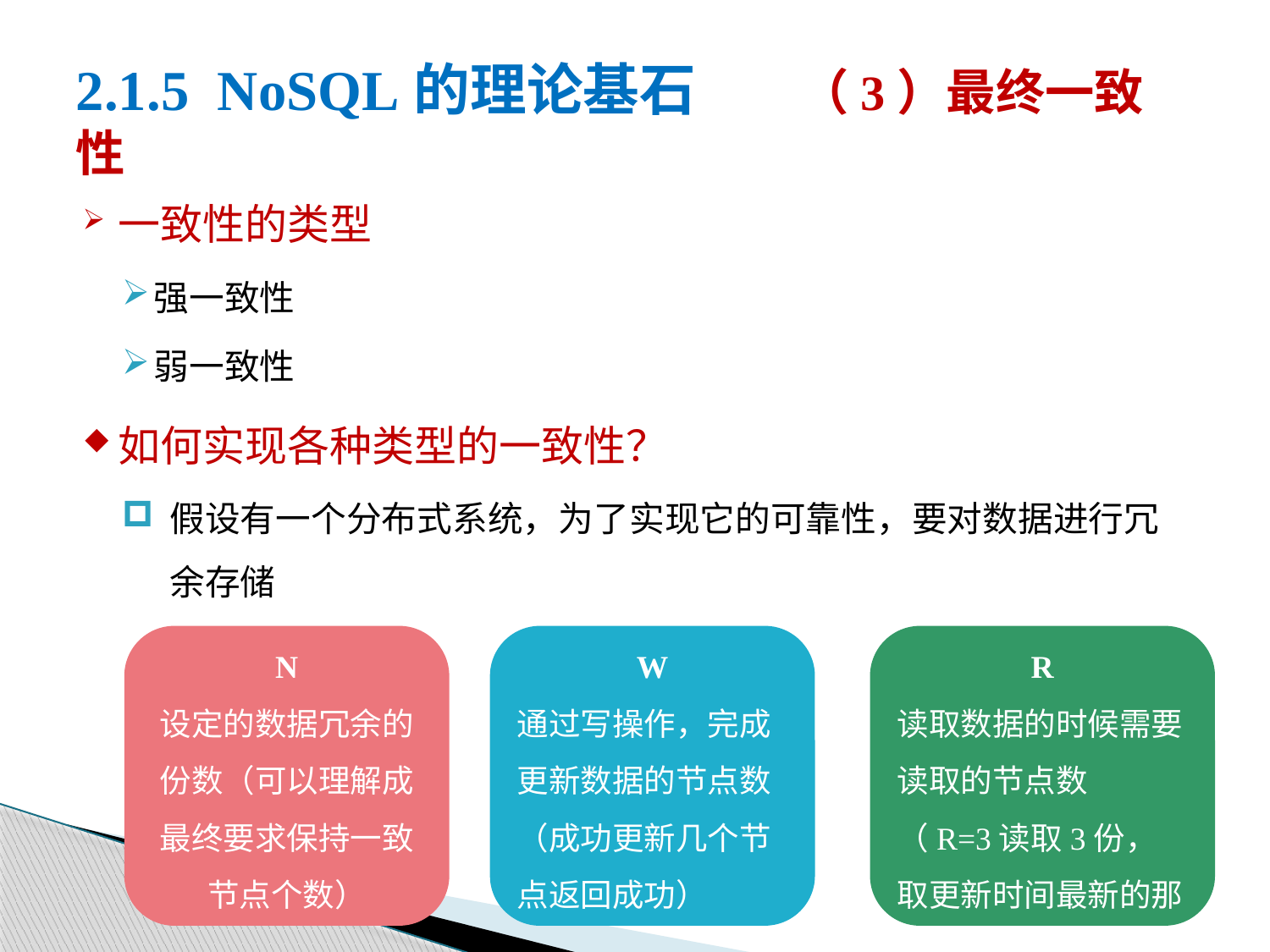

# 2.1.5  NoSQL的理论基石        （3）最终一致性
一致性的类型
强一致性
弱一致性
如何实现各种类型的一致性？
假设有一个分布式系统，为了实现它的可靠性，要对数据进行冗余存储
N
设定的数据冗余的份数（可以理解成最终要求保持一致节点个数）
R
读取数据的时候需要读取的节点数
（R=3读取3份，取更新时间最新的那份）
W
通过写操作，完成更新数据的节点数
（成功更新几个节点返回成功）